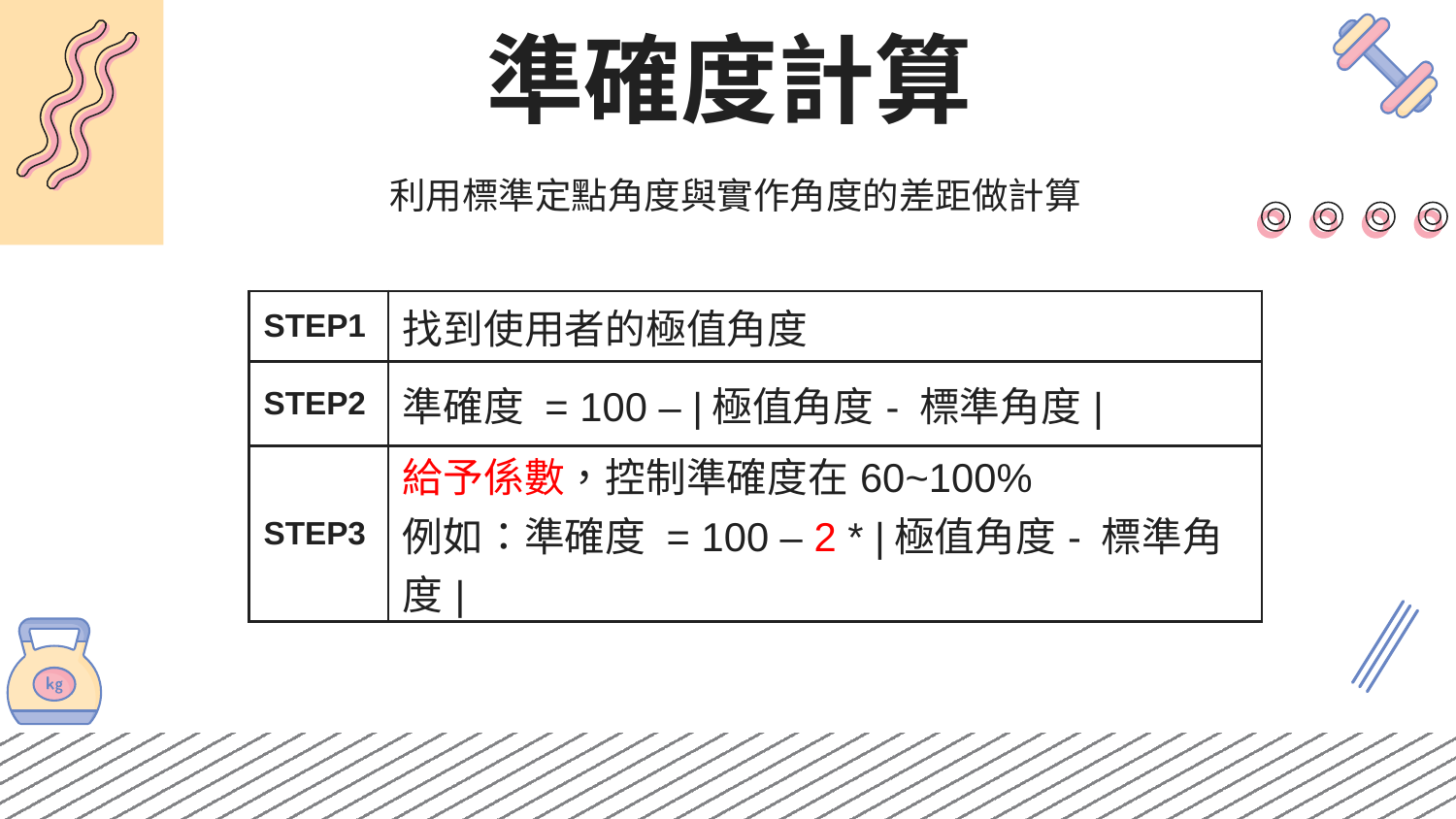

# 準確度計算
利用標準定點角度與實作角度的差距做計算

| STEP1 | 找到使用者的極值角度 |
| --- | --- |
| STEP2 | 準確度 = 100 – |極值角度- 標準角度| |
| STEP3 | 給予係數，控制準確度在60~100% 例如：準確度 = 100 – 2 \* |極值角度- 標準角度| |